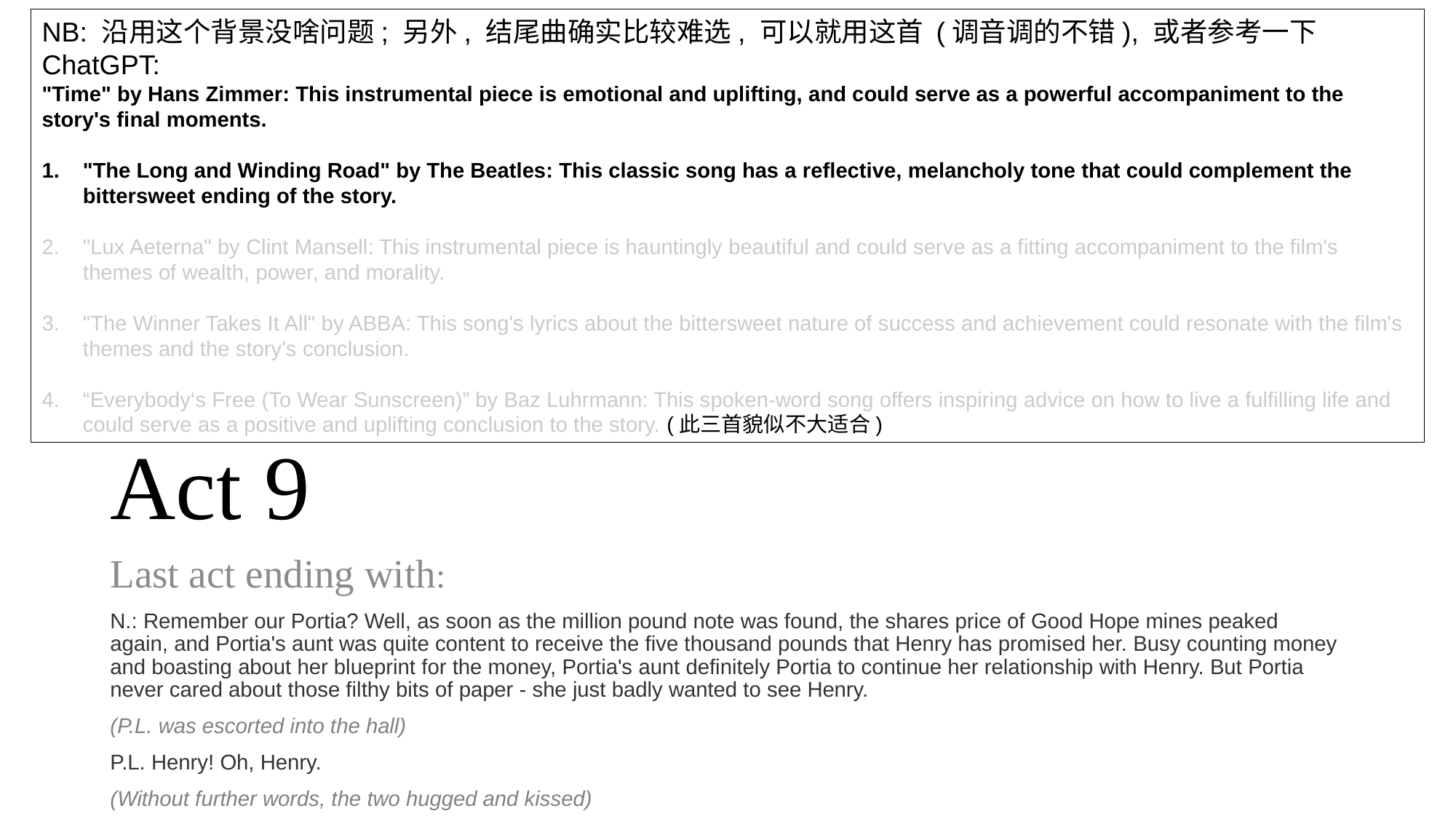

NB: 沿用这个背景没啥问题; 另外, 结尾曲确实比较难选, 可以就用这首 (调音调的不错), 或者参考一下 ChatGPT:
"Time" by Hans Zimmer: This instrumental piece is emotional and uplifting, and could serve as a powerful accompaniment to the story's final moments.

"The Long and Winding Road" by The Beatles: This classic song has a reflective, melancholy tone that could complement the bittersweet ending of the story.

"Lux Aeterna" by Clint Mansell: This instrumental piece is hauntingly beautiful and could serve as a fitting accompaniment to the film's themes of wealth, power, and morality.

"The Winner Takes It All" by ABBA: This song's lyrics about the bittersweet nature of success and achievement could resonate with the film's themes and the story's conclusion.

“Everybody‘s Free (To Wear Sunscreen)” by Baz Luhrmann: This spoken-word song offers inspiring advice on how to live a fulfilling life and could serve as a positive and uplifting conclusion to the story. (此三首貌似不大适合)
# Act 9
Last act ending with:
N.: Remember our Portia? Well, as soon as the million pound note was found, the shares price of Good Hope mines peaked again, and Portia's aunt was quite content to receive the five thousand pounds that Henry has promised her. Busy counting money and boasting about her blueprint for the money, Portia's aunt definitely Portia to continue her relationship with Henry. But Portia never cared about those filthy bits of paper - she just badly wanted to see Henry.
(P.L. was escorted into the hall)
P.L. Henry! Oh, Henry.
(Without further words, the two hugged and kissed)